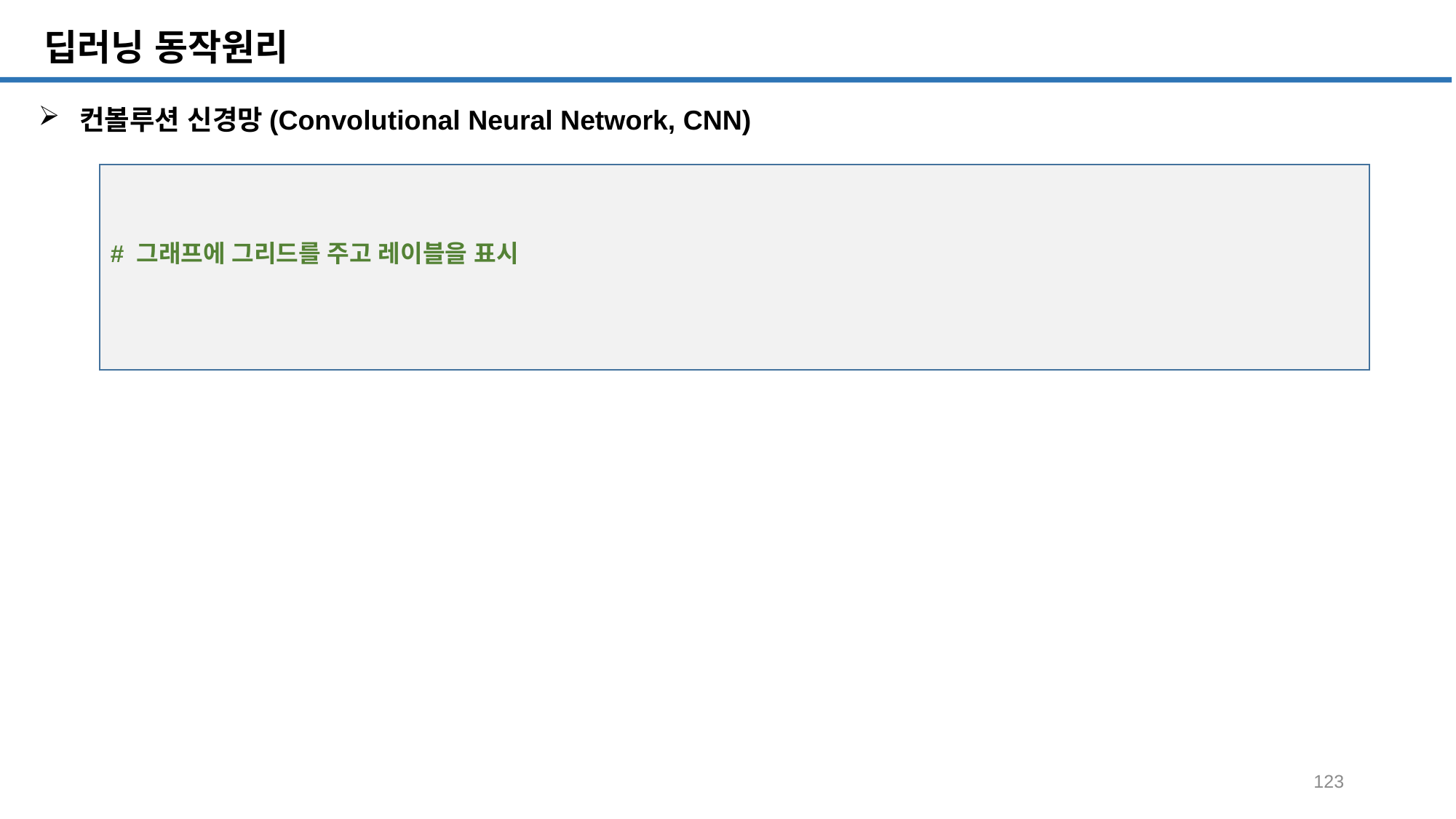

SQL 튜닝 개요
# 딥러닝 동작원리

컨볼루션 신경망(Convolutional Neural Network, CNN)

# 그래프에 그리드를 주고 레이블을 표시

123